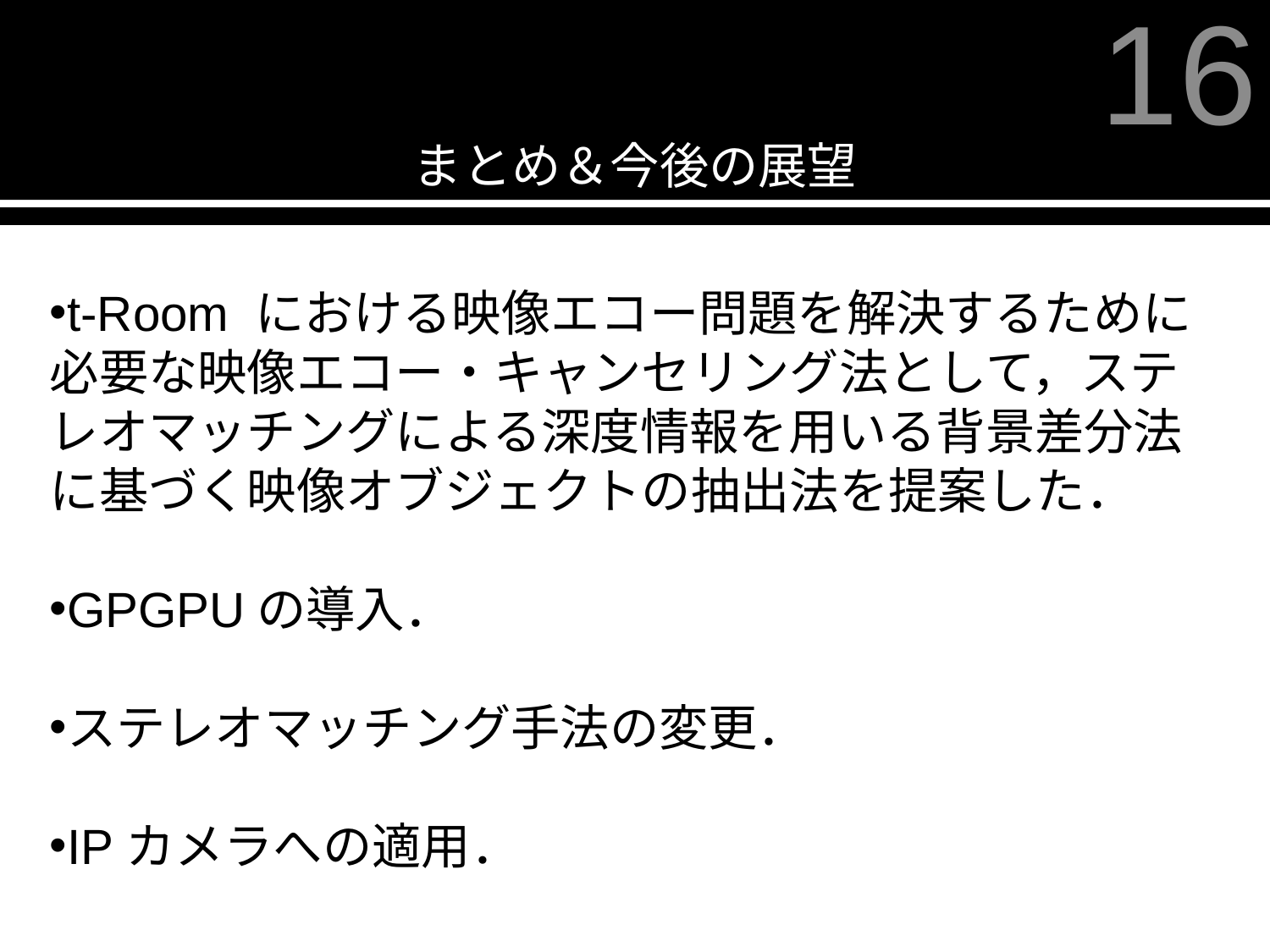

まとめ＆今後の展望
16
t-Room における映像エコー問題を解決するために必要な映像エコー・キャンセリング法として，ステレオマッチングによる深度情報を用いる背景差分法に基づく映像オブジェクトの抽出法を提案した．

GPGPUの導入．

ステレオマッチング手法の変更．

IPカメラへの適用．